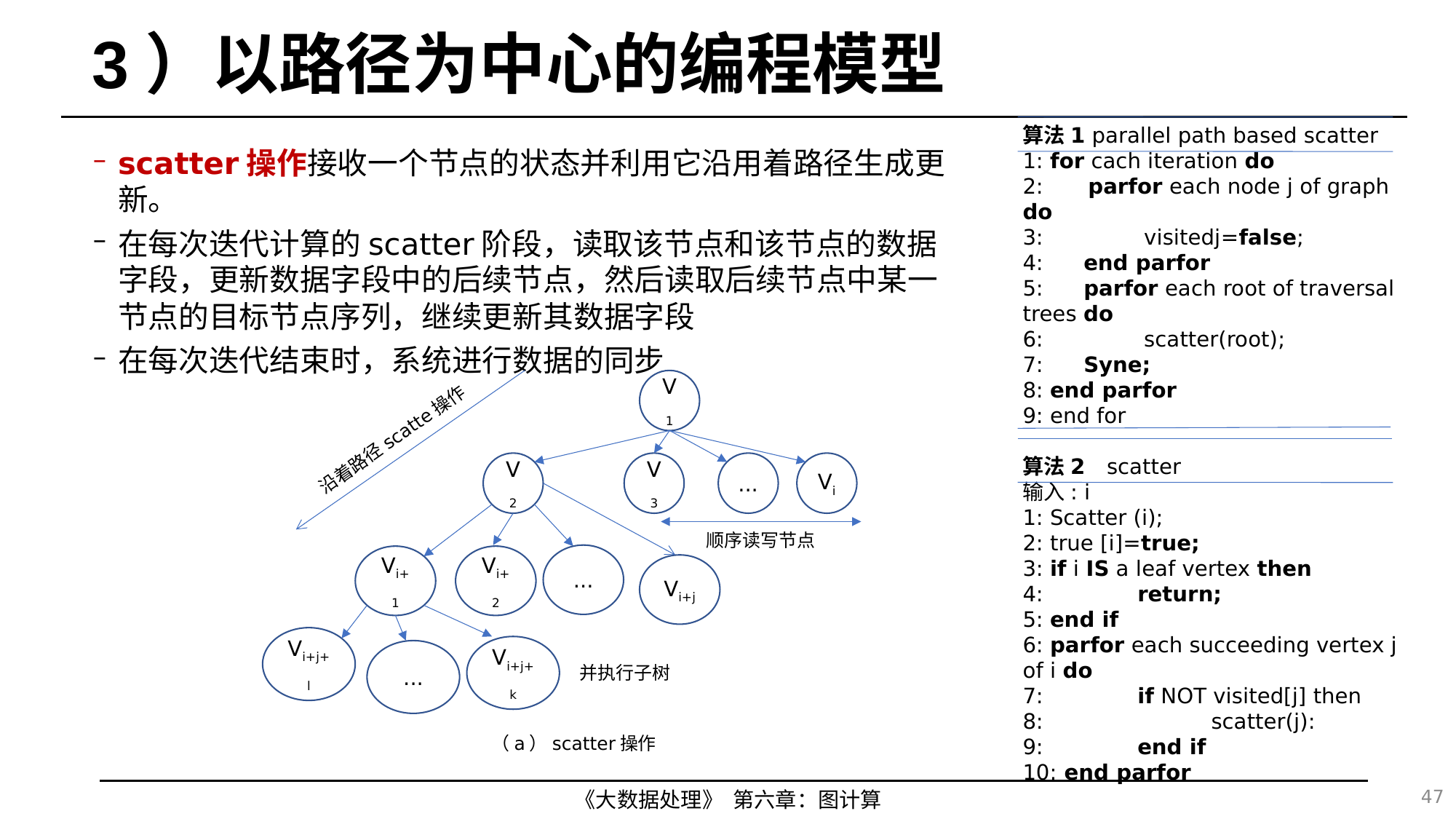

# 3）以路径为中心的编程模型
算法1 parallel path based scatter
1: for cach iteration do
2:      parfor each node j of graph do
3:               visitedj=false;
4:      end parfor
5:      parfor each root of traversal trees do
6:               scatter(root);
7:      Syne;
8: end parfor
9: end for

算法2   scatter
输入: i
1: Scatter (i);
2: true [i]=true;
3: if i IS a leaf vertex then
4:              return;
5: end if
6: parfor each succeeding vertex j of i do
7:              if NOT visited[j] then
8:                         scatter(j):
9:              end if
10: end parfor
scatter操作接收一个节点的状态并利用它沿用着路径生成更新。
在每次迭代计算的scatter阶段，读取该节点和该节点的数据字段，更新数据字段中的后续节点，然后读取后续节点中某一节点的目标节点序列，继续更新其数据字段
在每次迭代结束时，系统进行数据的同步

V1
沿着路径scatte操作
V2
V3
...
Vi
顺序读写节点
...
Vi+1
Vi+2
Vi+j
Vi+j+l
Vi+j+k
...
并执行子树
（a）scatter操作
47